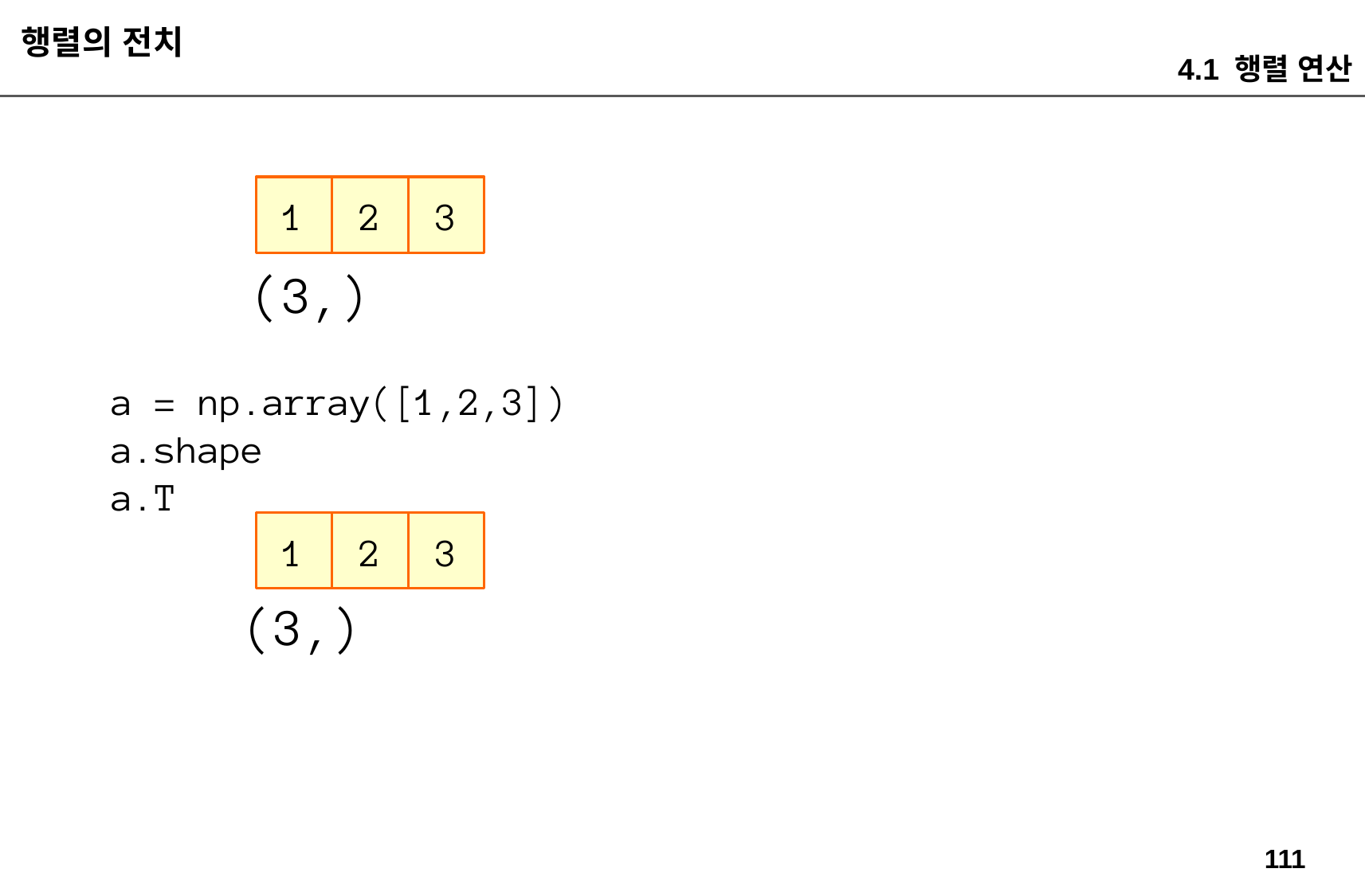

행렬의 전치
4.1 행렬 연산
3
2
1
(3,)
a = np.array([1,2,3])
a.shape
a.T
3
2
1
(3,)